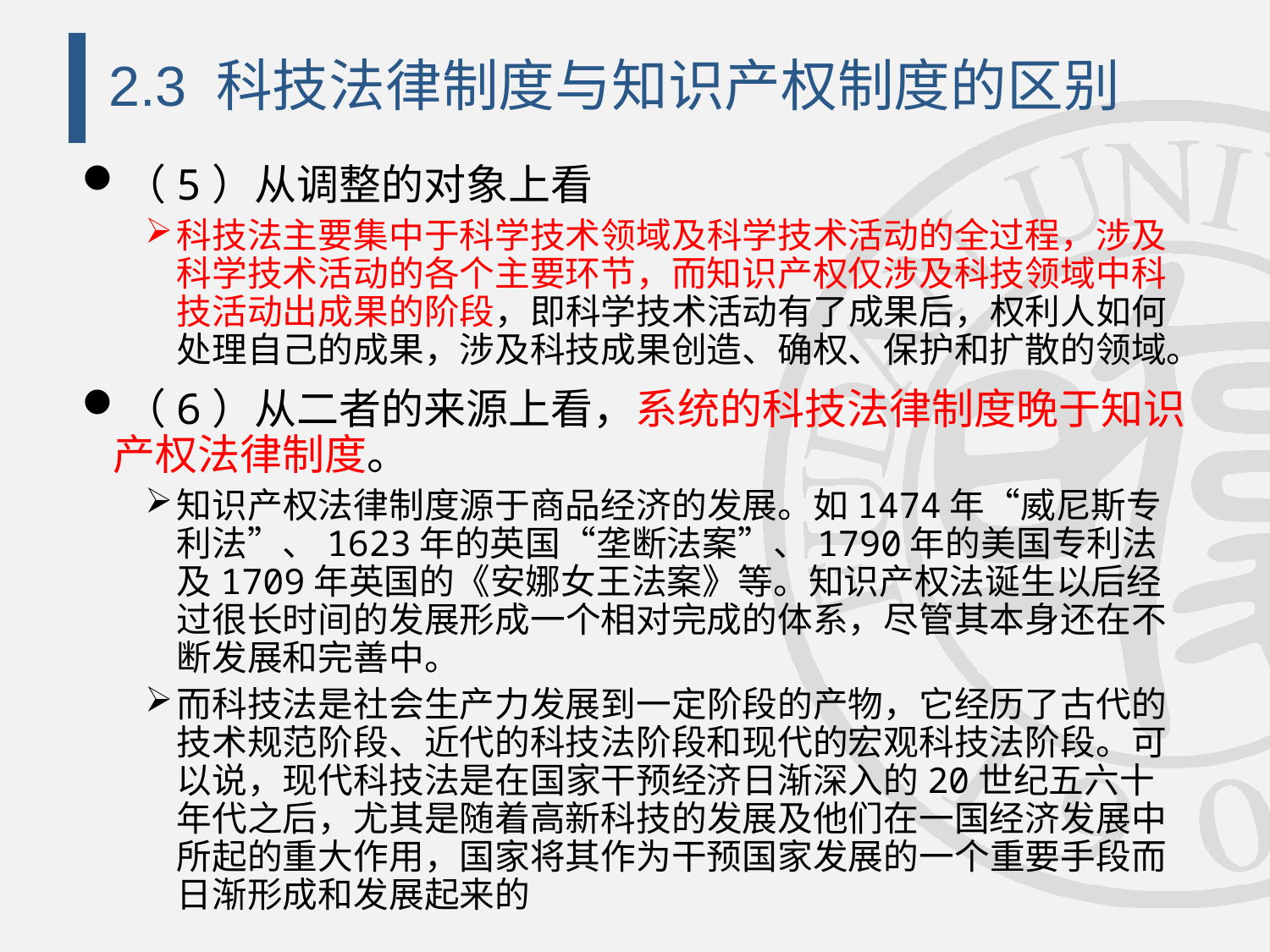

# 2.3 科技法律制度与知识产权制度的区别
（5）从调整的对象上看
科技法主要集中于科学技术领域及科学技术活动的全过程，涉及科学技术活动的各个主要环节，而知识产权仅涉及科技领域中科技活动出成果的阶段，即科学技术活动有了成果后，权利人如何处理自己的成果，涉及科技成果创造、确权、保护和扩散的领域。
（6）从二者的来源上看，系统的科技法律制度晚于知识产权法律制度。
知识产权法律制度源于商品经济的发展。如1474年“威尼斯专利法”、1623年的英国“垄断法案”、1790年的美国专利法及1709年英国的《安娜女王法案》等。知识产权法诞生以后经过很长时间的发展形成一个相对完成的体系，尽管其本身还在不断发展和完善中。
而科技法是社会生产力发展到一定阶段的产物，它经历了古代的技术规范阶段、近代的科技法阶段和现代的宏观科技法阶段。可以说，现代科技法是在国家干预经济日渐深入的20世纪五六十年代之后，尤其是随着高新科技的发展及他们在一国经济发展中所起的重大作用，国家将其作为干预国家发展的一个重要手段而日渐形成和发展起来的